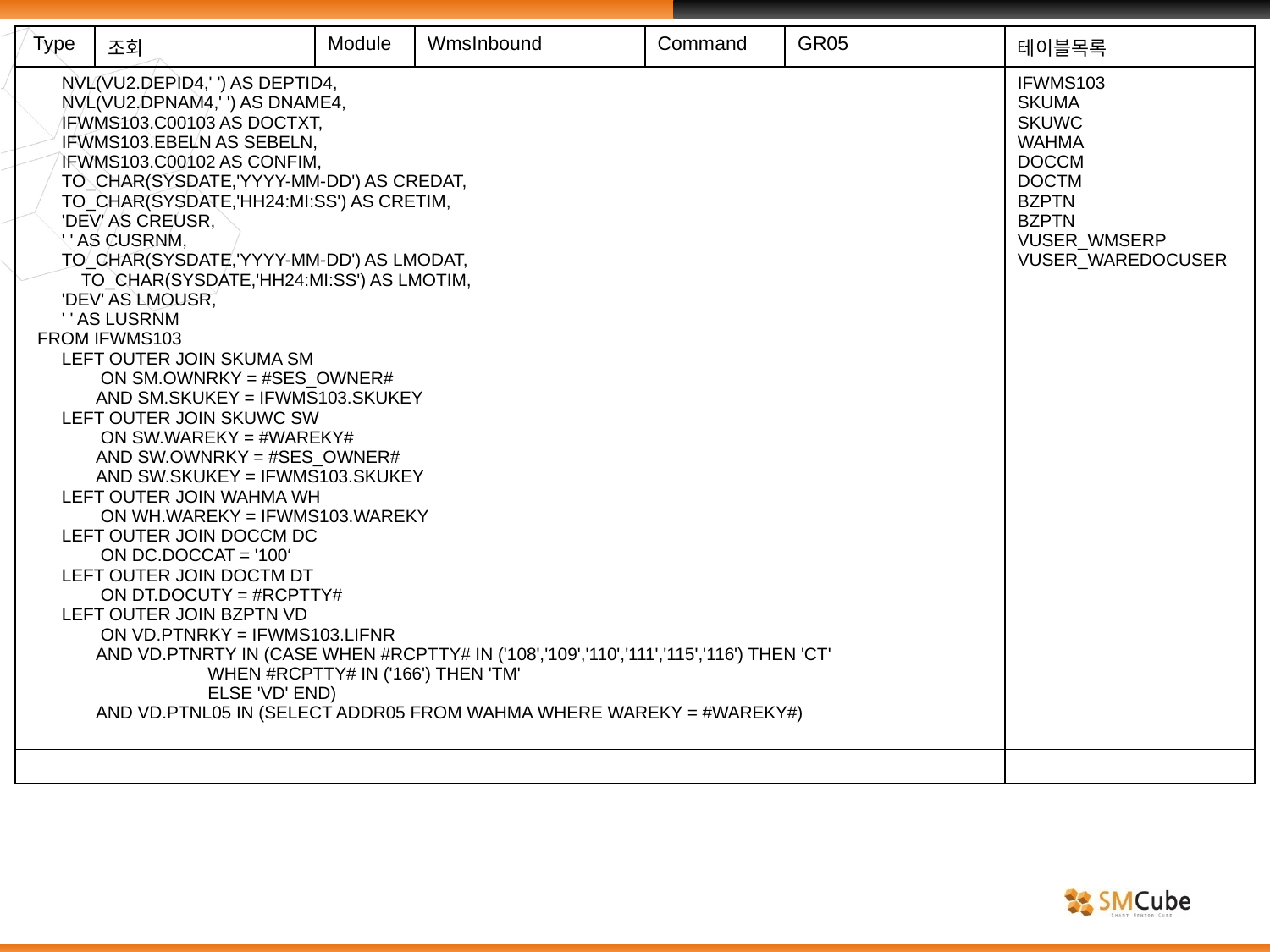

| Type | 조회 | Module | WmsInbound | Command | GR05 | 테이블목록 |
| --- | --- | --- | --- | --- | --- | --- |
| NVL(VU2.DEPID4,' ') AS DEPTID4, NVL(VU2.DPNAM4,' ') AS DNAME4, IFWMS103.C00103 AS DOCTXT, IFWMS103.EBELN AS SEBELN, IFWMS103.C00102 AS CONFIM, TO\_CHAR(SYSDATE,'YYYY-MM-DD') AS CREDAT, TO\_CHAR(SYSDATE,'HH24:MI:SS') AS CRETIM, 'DEV' AS CREUSR, ' ' AS CUSRNM, TO\_CHAR(SYSDATE,'YYYY-MM-DD') AS LMODAT, TO\_CHAR(SYSDATE,'HH24:MI:SS') AS LMOTIM, 'DEV' AS LMOUSR, ' ' AS LUSRNM FROM IFWMS103 LEFT OUTER JOIN SKUMA SM ON SM.OWNRKY = #SES\_OWNER# AND SM.SKUKEY = IFWMS103.SKUKEY LEFT OUTER JOIN SKUWC SW ON SW.WAREKY = #WAREKY# AND SW.OWNRKY = #SES\_OWNER# AND SW.SKUKEY = IFWMS103.SKUKEY LEFT OUTER JOIN WAHMA WH ON WH.WAREKY = IFWMS103.WAREKY LEFT OUTER JOIN DOCCM DC ON DC.DOCCAT = '100‘ LEFT OUTER JOIN DOCTM DT ON DT.DOCUTY = #RCPTTY# LEFT OUTER JOIN BZPTN VD ON VD.PTNRKY = IFWMS103.LIFNR AND VD.PTNRTY IN (CASE WHEN #RCPTTY# IN ('108','109','110','111','115','116') THEN 'CT' WHEN #RCPTTY# IN ('166') THEN 'TM' ELSE 'VD' END) AND VD.PTNL05 IN (SELECT ADDR05 FROM WAHMA WHERE WAREKY = #WAREKY#) |  |  |  |  |  | IFWMS103 SKUMA SKUWC WAHMA DOCCM DOCTM BZPTN BZPTN VUSER\_WMSERP VUSER\_WAREDOCUSER |
|  |  |  |  |  |  |  |